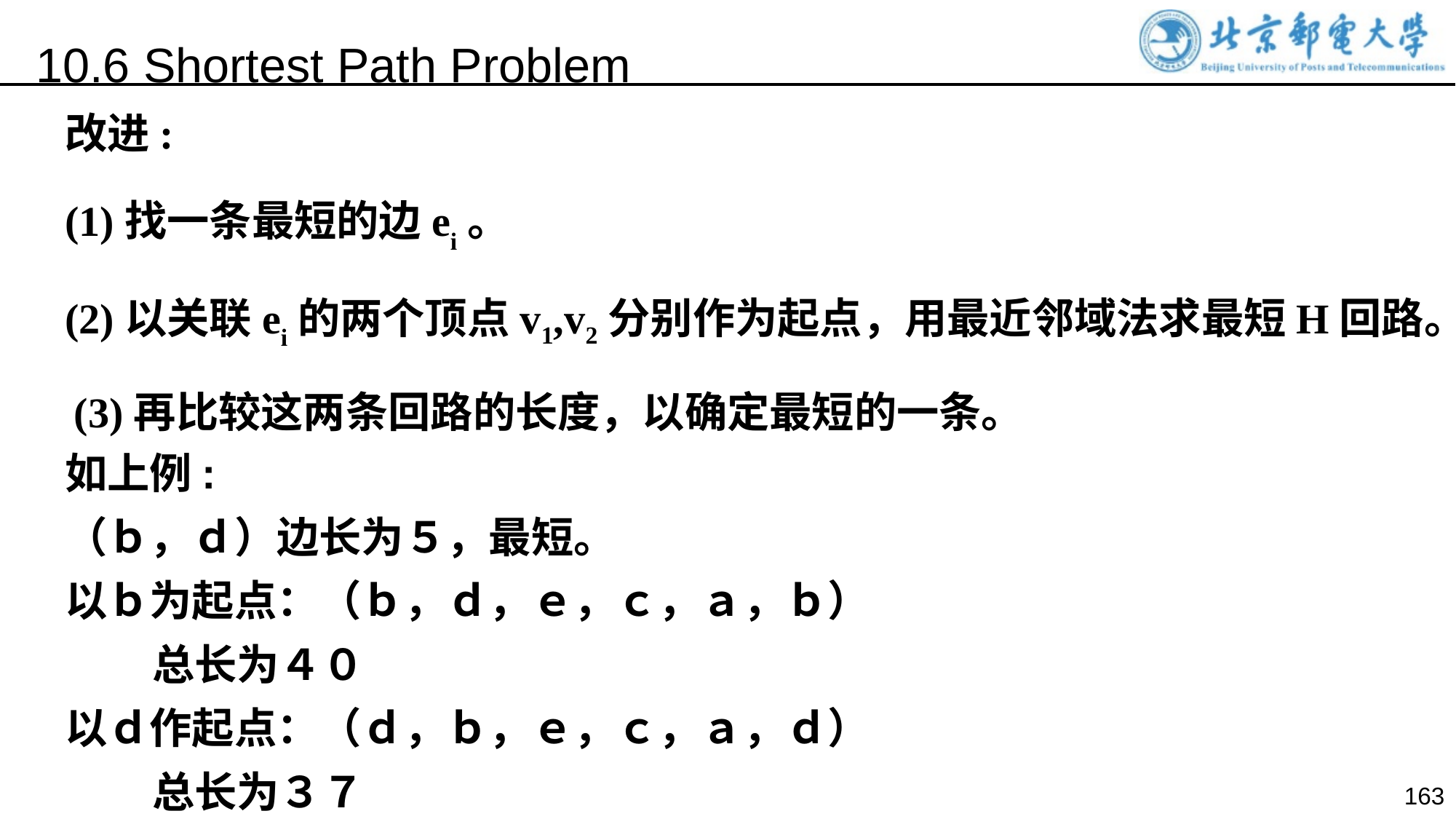

10.6 Shortest Path Problem
改进:
(1)找一条最短的边ei。
(2)以关联ei的两个顶点v1,v2分别作为起点，用最近邻域法求最短H回路。
 (3)再比较这两条回路的长度，以确定最短的一条。

如上例:
（ｂ，ｄ）边长为５，最短。
以ｂ为起点：（ｂ，ｄ，ｅ，ｃ，ａ，ｂ）
        总长为４０
以ｄ作起点：（ｄ，ｂ，ｅ，ｃ，ａ，ｄ）
        总长为３７